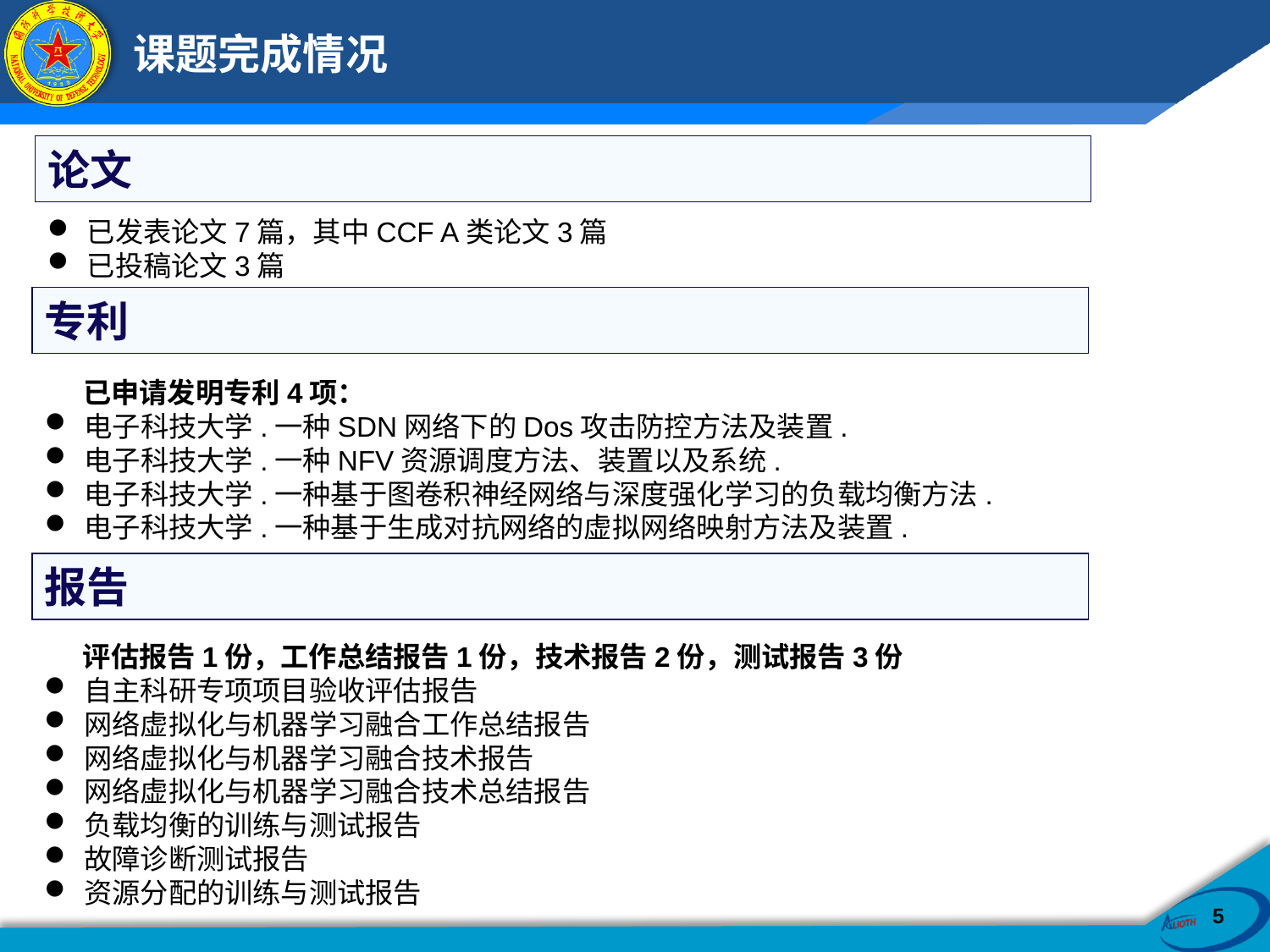

# 课题完成情况
论文
已发表论文7篇，其中CCF A类论文3篇
已投稿论文3篇
专利
     已申请发明专利4项：
电子科技大学.一种SDN网络下的Dos攻击防控方法及装置.
电子科技大学.一种NFV资源调度方法、装置以及系统.
电子科技大学.一种基于图卷积神经网络与深度强化学习的负载均衡方法.
电子科技大学.一种基于生成对抗网络的虚拟网络映射方法及装置.
报告
     评估报告1份，工作总结报告1份，技术报告2份，测试报告3份
自主科研专项项目验收评估报告
网络虚拟化与机器学习融合工作总结报告
网络虚拟化与机器学习融合技术报告
网络虚拟化与机器学习融合技术总结报告
负载均衡的训练与测试报告
故障诊断测试报告
资源分配的训练与测试报告
5